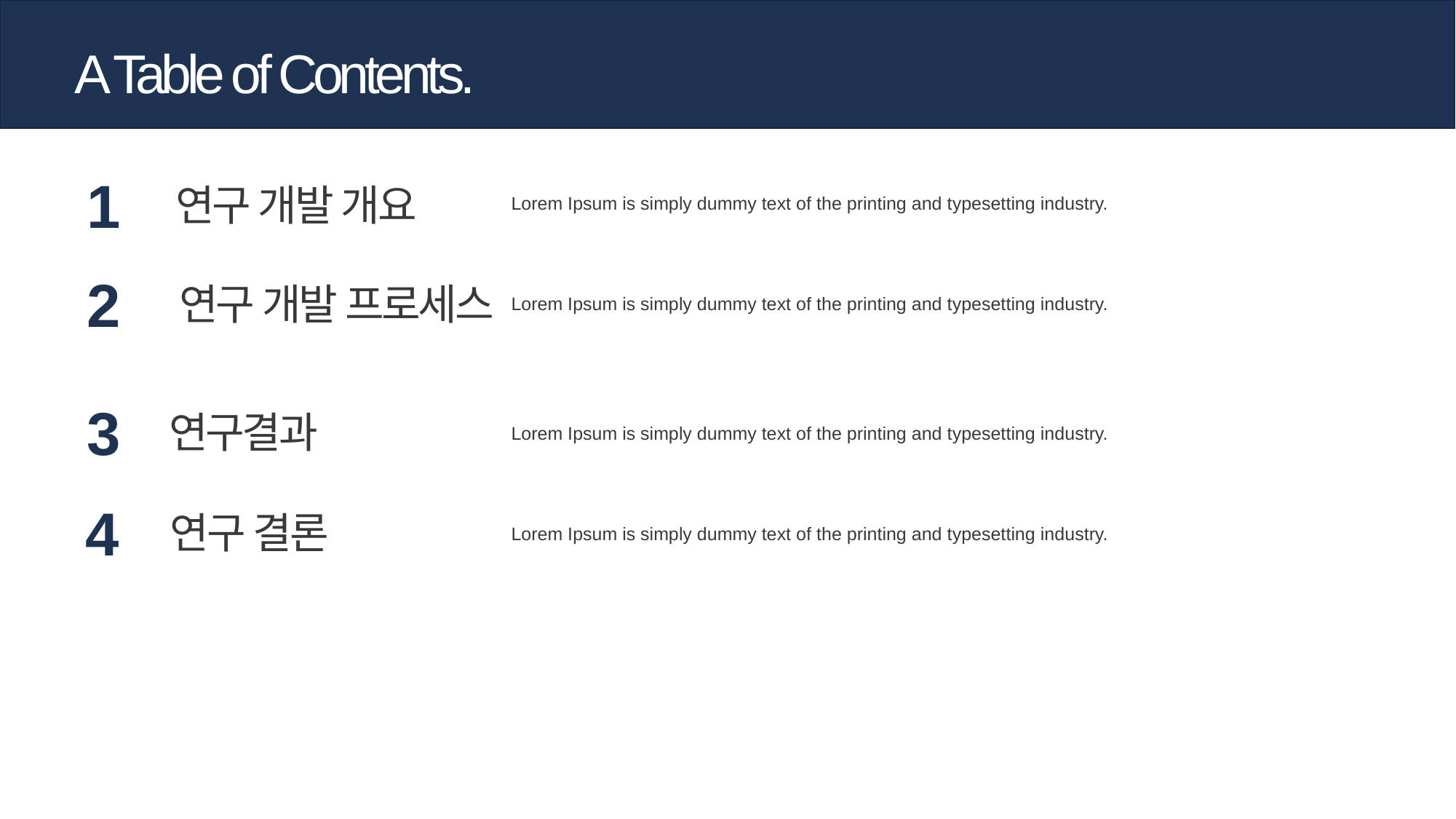

A Table of Contents.
1
연구 개발 개요
Lorem Ipsum is simply dummy text of the printing and typesetting industry.
2
연구 개발 프로세스
Lorem Ipsum is simply dummy text of the printing and typesetting industry.
3
연구결과
Lorem Ipsum is simply dummy text of the printing and typesetting industry.
4
연구 결론
Lorem Ipsum is simply dummy text of the printing and typesetting industry.